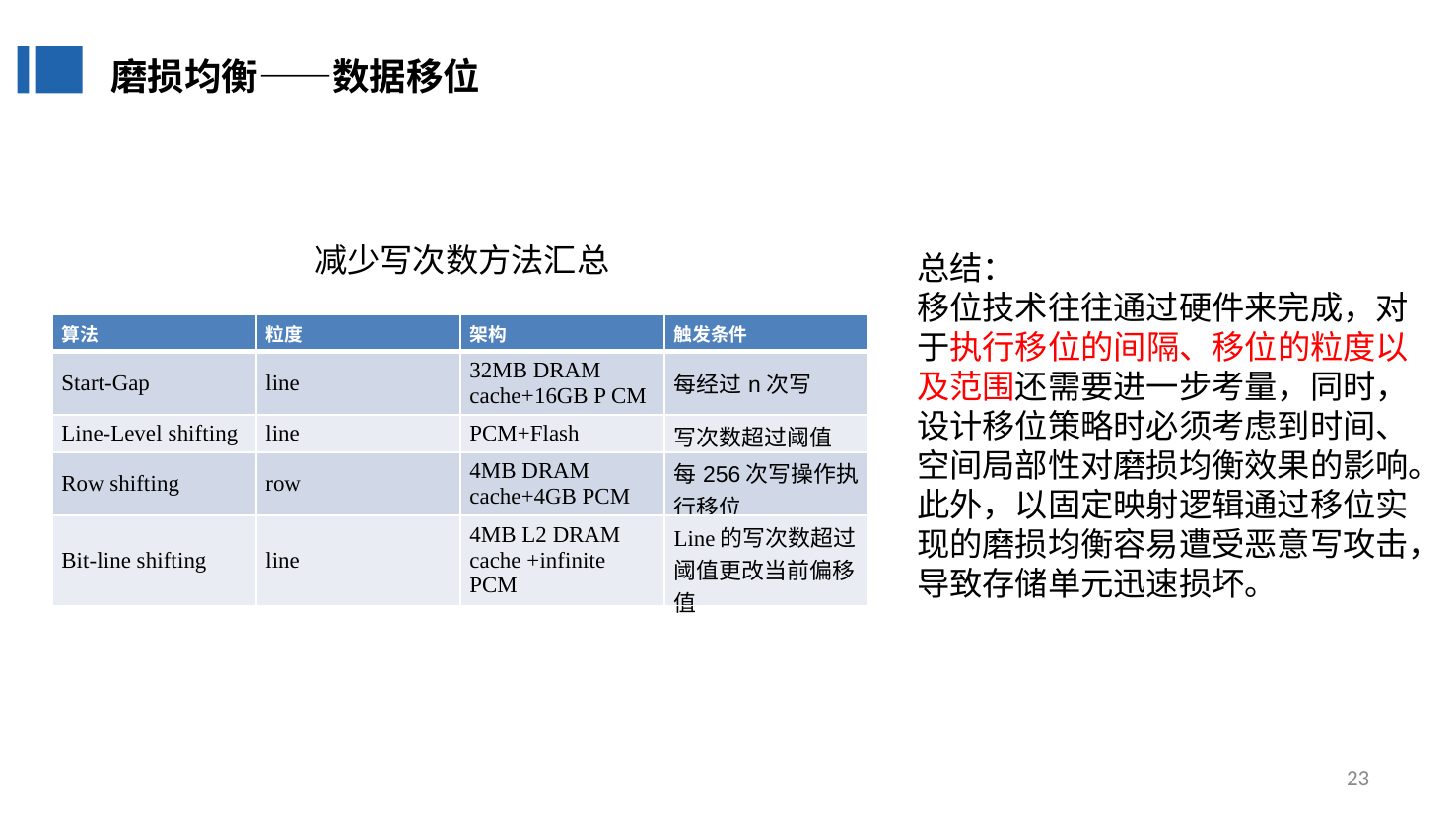

磨损均衡——数据移位

减少写次数方法汇总
总结：
移位技术往往通过硬件来完成，对于执行移位的间隔、移位的粒度以及范围还需要进一步考量，同时，设计移位策略时必须考虑到时间、空间局部性对磨损均衡效果的影响。此外，以固定映射逻辑通过移位实现的磨损均衡容易遭受恶意写攻击，导致存储单元迅速损坏。
| 算法 | 粒度 | 架构 | 触发条件 |
| --- | --- | --- | --- |
| Start-Gap | line | 32MB DRAM cache+16GB P CM | 每经过n次写 |
| Line-Level shifting | line | PCM+Flash | 写次数超过阈值 |
| Row shifting | row | 4MB DRAM cache+4GB PCM | 每256次写操作执行移位 |
| Bit-line shifting | line | 4MB L2 DRAM cache +infinite PCM | Line的写次数超过阈值更改当前偏移值 |
23